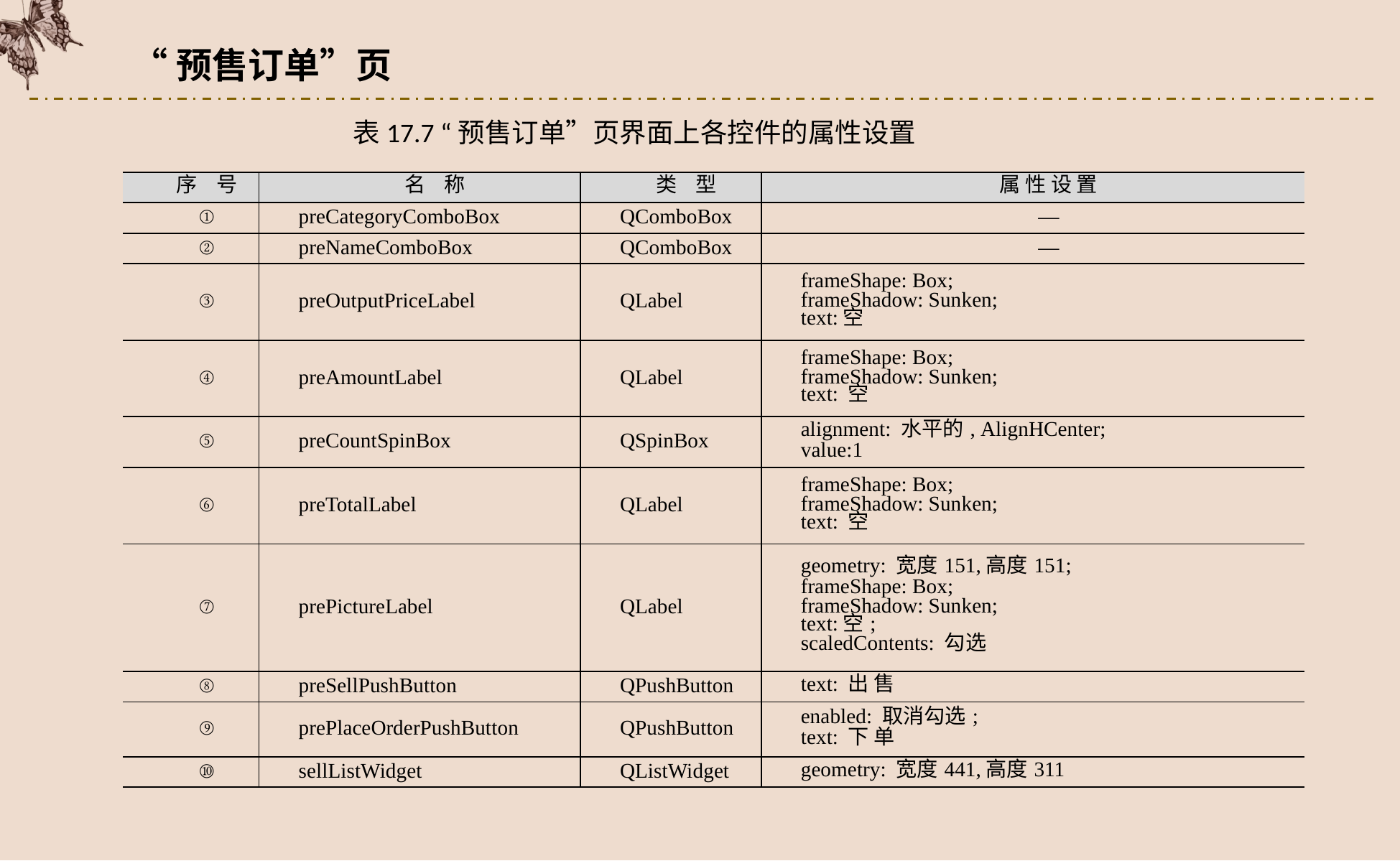

“预售订单”页
表17.7 “预售订单”页界面上各控件的属性设置
| 序 号 | 名 称 | 类 型 | 属 性 设 置 |
| --- | --- | --- | --- |
| ① | preCategoryComboBox | QComboBox | — |
| ② | preNameComboBox | QComboBox | — |
| ③ | preOutputPriceLabel | QLabel | frameShape: Box; frameShadow: Sunken; text:空 |
| ④ | preAmountLabel | QLabel | frameShape: Box; frameShadow: Sunken; text: 空 |
| ⑤ | preCountSpinBox | QSpinBox | alignment: 水平的, AlignHCenter; value:1 |
| ⑥ | preTotalLabel | QLabel | frameShape: Box; frameShadow: Sunken; text: 空 |
| ⑦ | prePictureLabel | QLabel | geometry: 宽度151,高度151; frameShape: Box; frameShadow: Sunken; text:空; scaledContents: 勾选 |
| ⑧ | preSellPushButton | QPushButton | text: 出 售 |
| ⑨ | prePlaceOrderPushButton | QPushButton | enabled: 取消勾选; text: 下 单 |
| ⑩ | sellListWidget | QListWidget | geometry: 宽度441,高度311 |